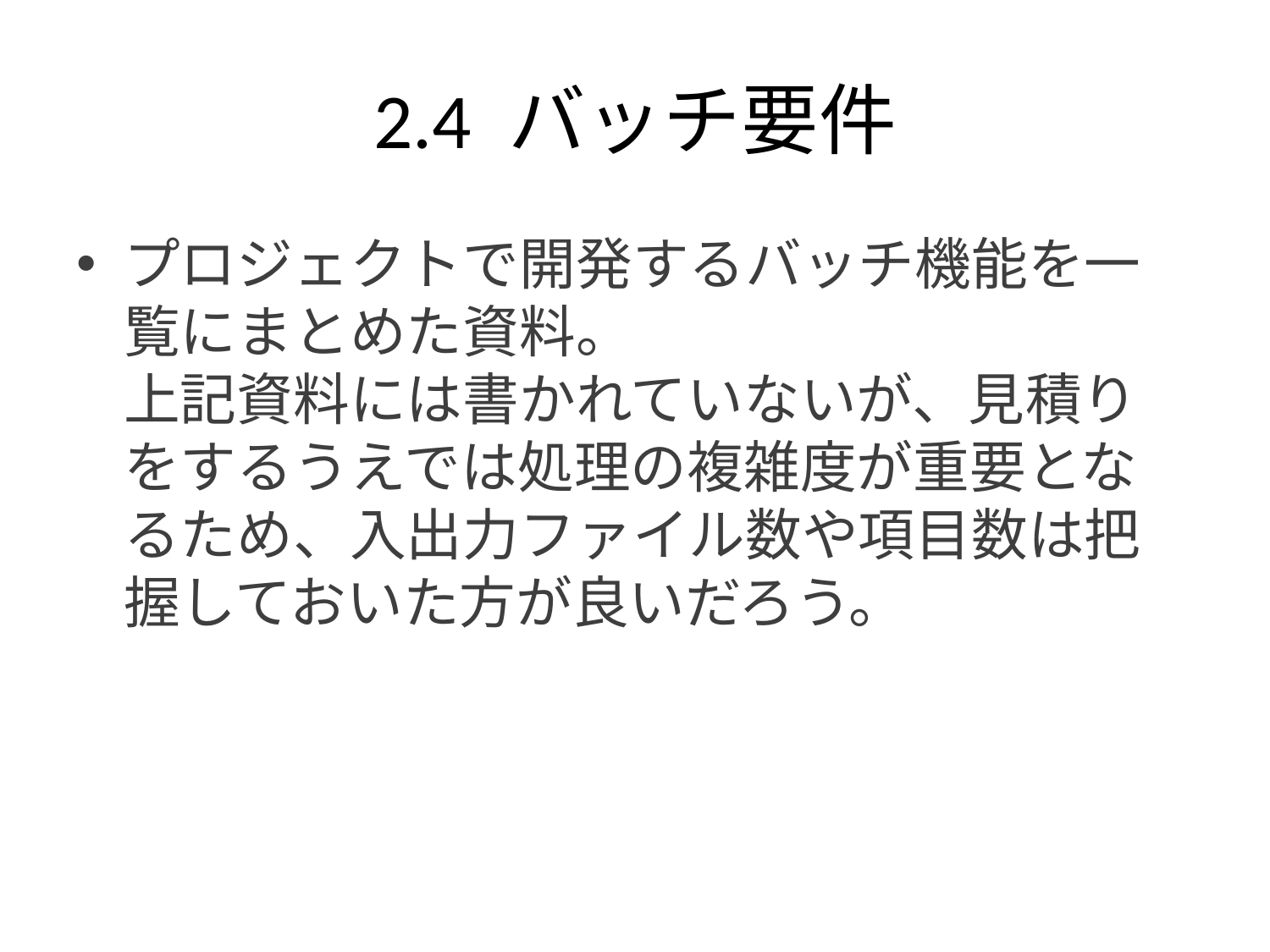

# 2.4 バッチ要件
プロジェクトで開発するバッチ機能を一覧にまとめた資料。
上記資料には書かれていないが、見積りをするうえでは処理の複雑度が重要となるため、入出力ファイル数や項目数は把握しておいた方が良いだろう。